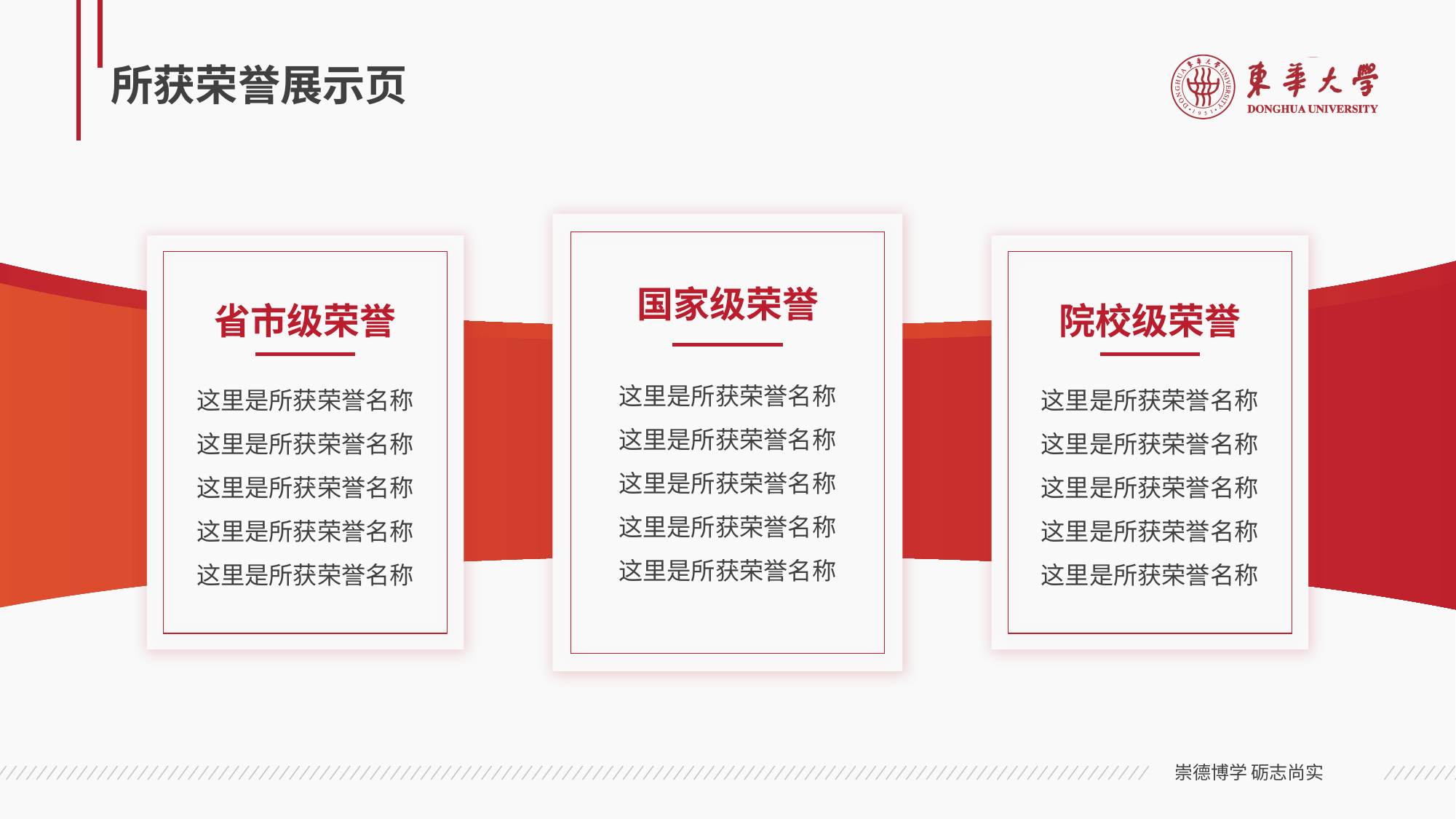

# 所获荣誉展示页

国家级荣誉
这里是所获荣誉名称
这里是所获荣誉名称
这里是所获荣誉名称
这里是所获荣誉名称
这里是所获荣誉名称

省市级荣誉
这里是所获荣誉名称
这里是所获荣誉名称
这里是所获荣誉名称
这里是所获荣誉名称
这里是所获荣誉名称

院校级荣誉
这里是所获荣誉名称
这里是所获荣誉名称
这里是所获荣誉名称
这里是所获荣誉名称
这里是所获荣誉名称